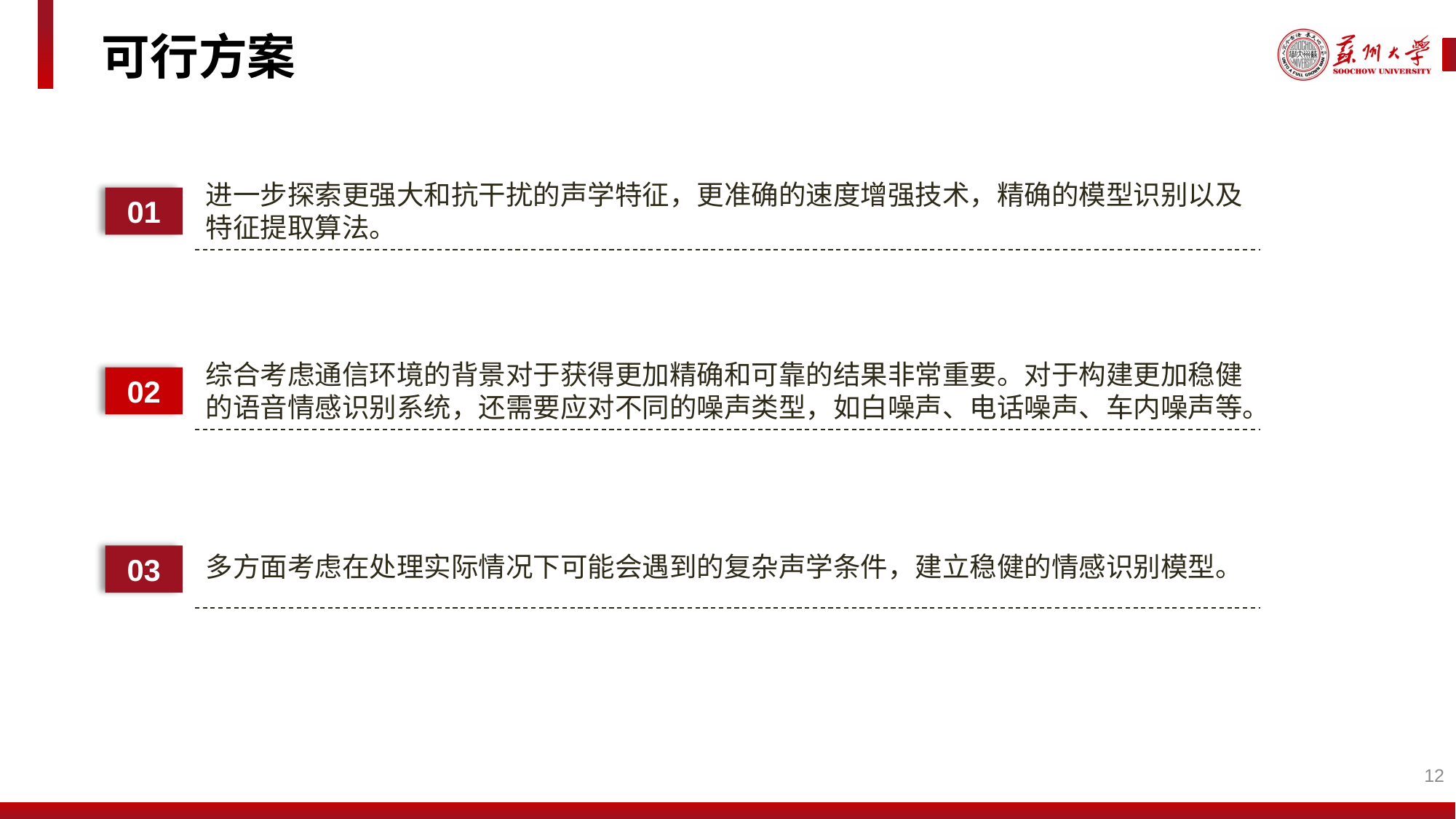

可行方案
01
进一步探索更强大和抗干扰的声学特征，更准确的速度增强技术，精确的模型识别以及特征提取算法。
02
综合考虑通信环境的背景对于获得更加精确和可靠的结果非常重要。对于构建更加稳健的语音情感识别系统，还需要应对不同的噪声类型，如白噪声、电话噪声、车内噪声等。

03
多方面考虑在处理实际情况下可能会遇到的复杂声学条件，建立稳健的情感识别模型。
12